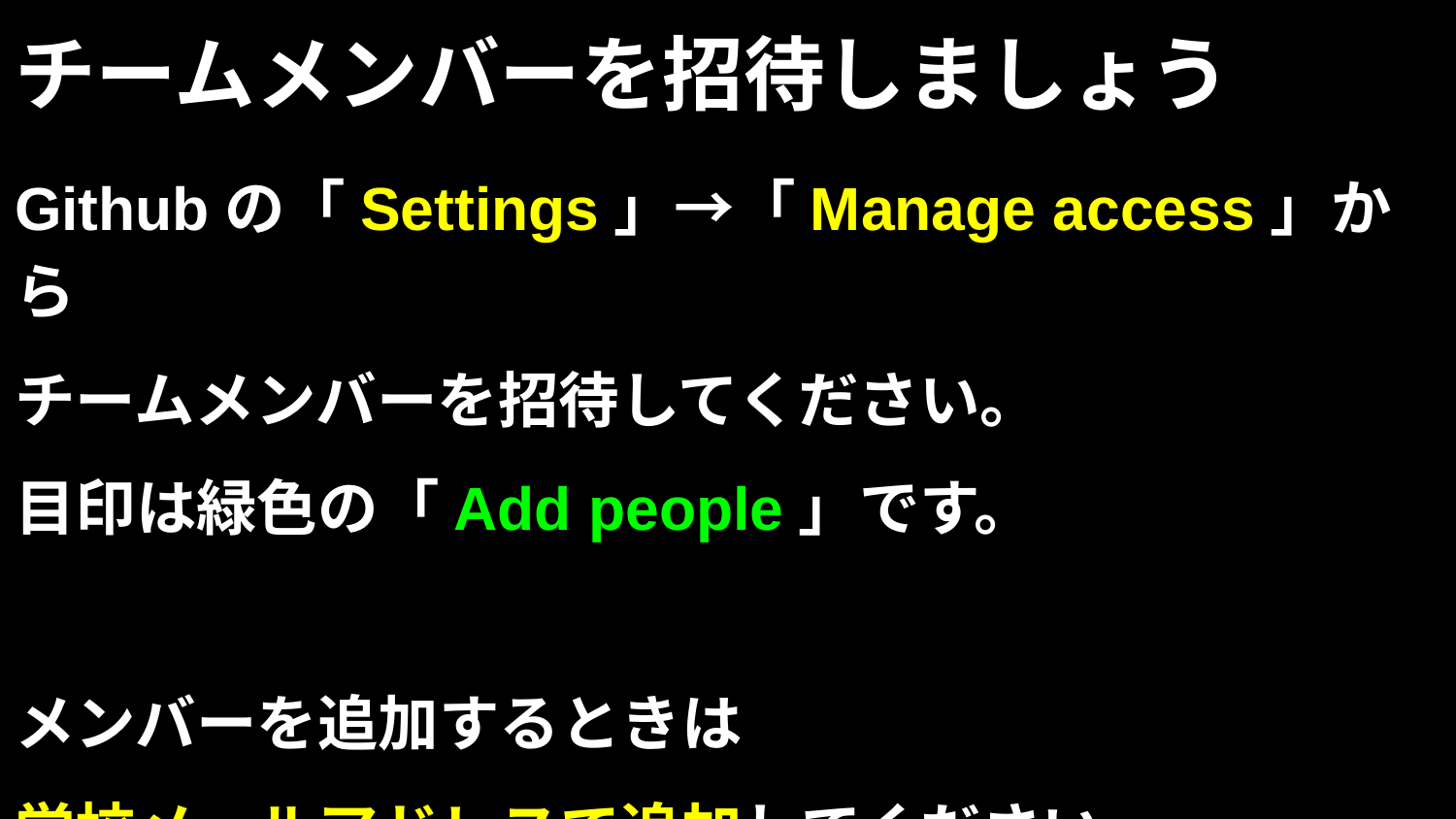

# チームメンバーを招待しましょう
Githubの「Settings」→「Manage access」から
チームメンバーを招待してください。
目印は緑色の「Add people」です。

メンバーを追加するときは
学校メールアドレスで追加してください。